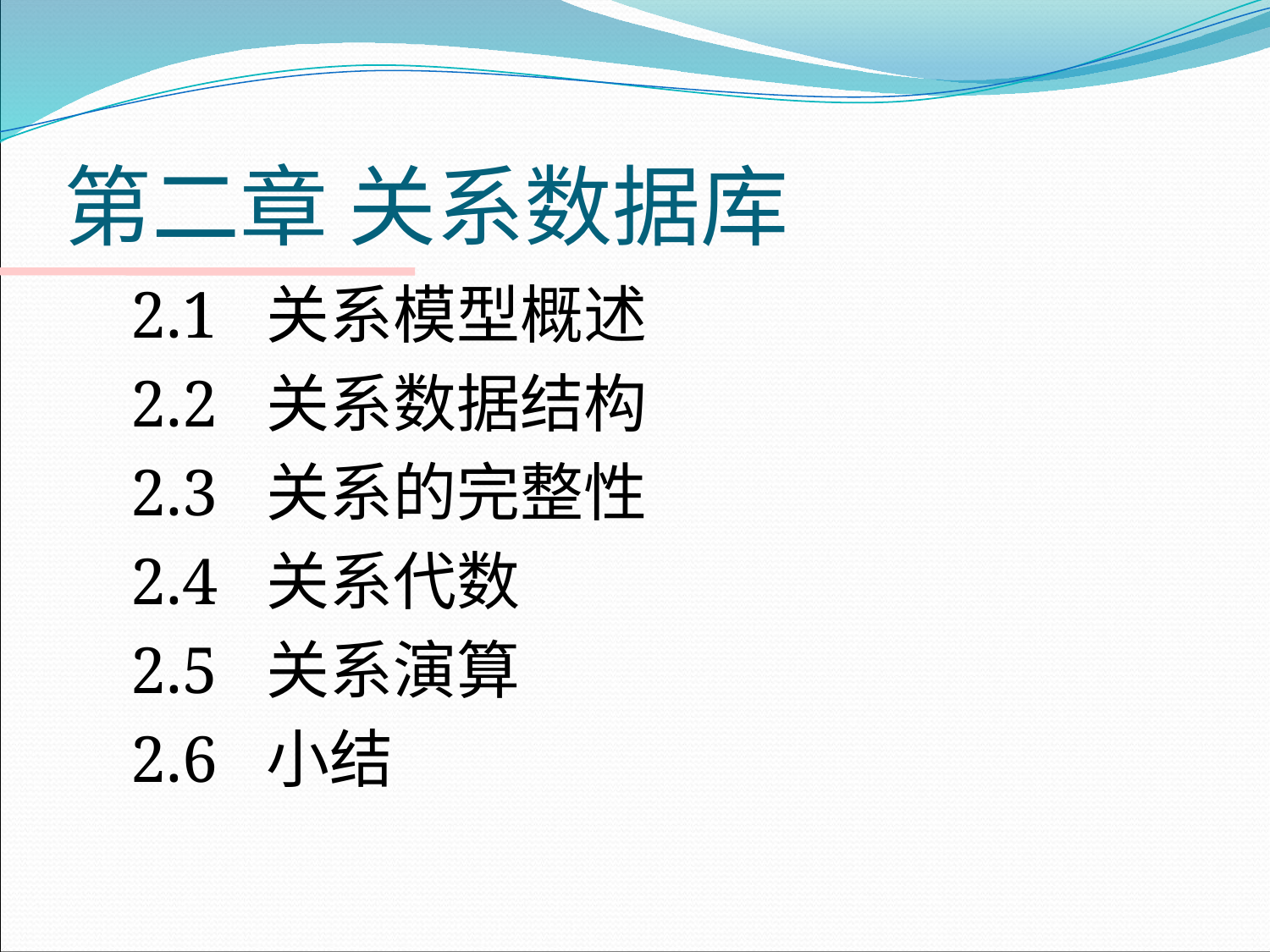

# 第二章 关系数据库
2.1  关系模型概述
2.2  关系数据结构
2.3  关系的完整性
2.4  关系代数
2.5  关系演算
2.6  小结

97